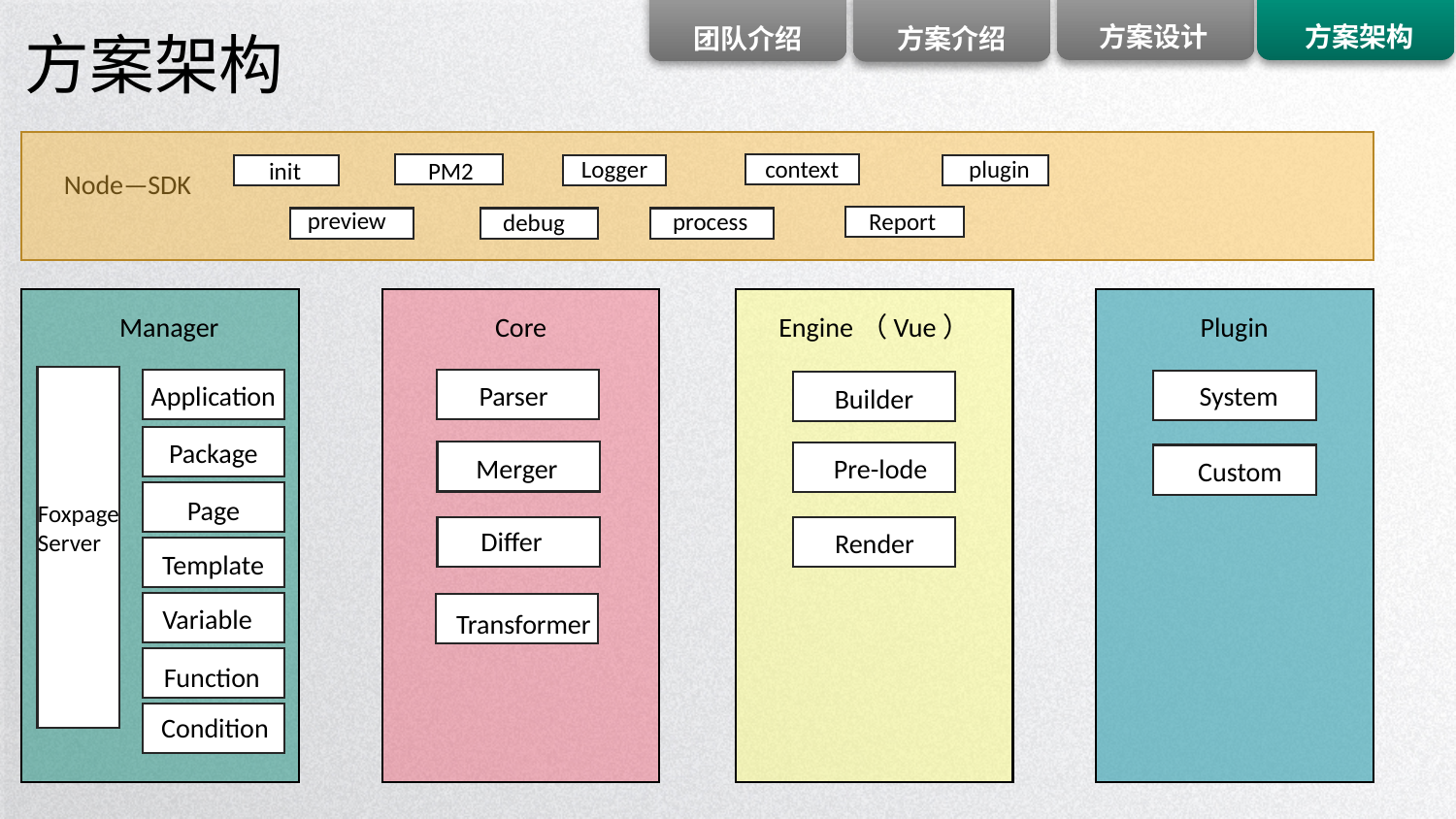

方案架构

Logger
context
plugin
init
PM2

Node—SDK
preview
process
Report
debug

Manager
Core
Engine（Vue）
Plugin

Application
Parser

System
Builder

Package

Merger
Pre-lode

Custom

Page
Foxpage
Server
Differ

Render

Template

Variable
Transformer

Function
Condition